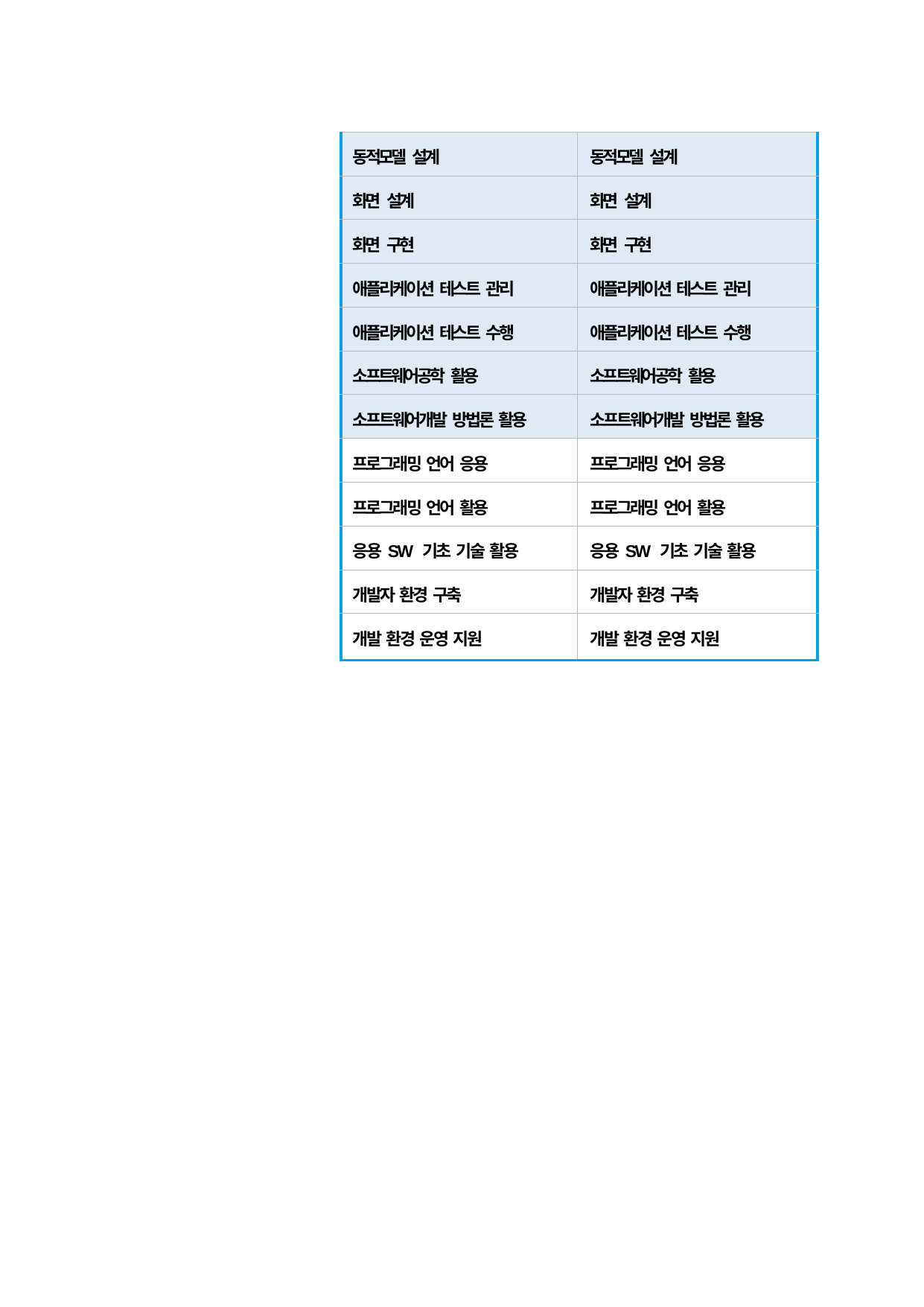

| 동적모델 설계 | 동적모델 설계 |
| --- | --- |
| 화면 설계 | 화면 설계 |
| 화면 구현 | 화면 구현 |
| 애플리케이션 테스트 관리 | 애플리케이션 테스트 관리 |
| 애플리케이션 테스트 수행 | 애플리케이션 테스트 수행 |
| 소프트웨어공학 활용 | 소프트웨어공학 활용 |
| 소프트웨어개발 방법론 활용 | 소프트웨어개발 방법론 활용 |
| 프로그래밍 언어 응용 | 프로그래밍 언어 응용 |
| 프로그래밍 언어 활용 | 프로그래밍 언어 활용 |
| 응용SW 기초 기술 활용 | 응용SW 기초 기술 활용 |
| 개발자 환경 구축 | 개발자 환경 구축 |
| 개발 환경 운영 지원 | 개발 환경 운영 지원 |